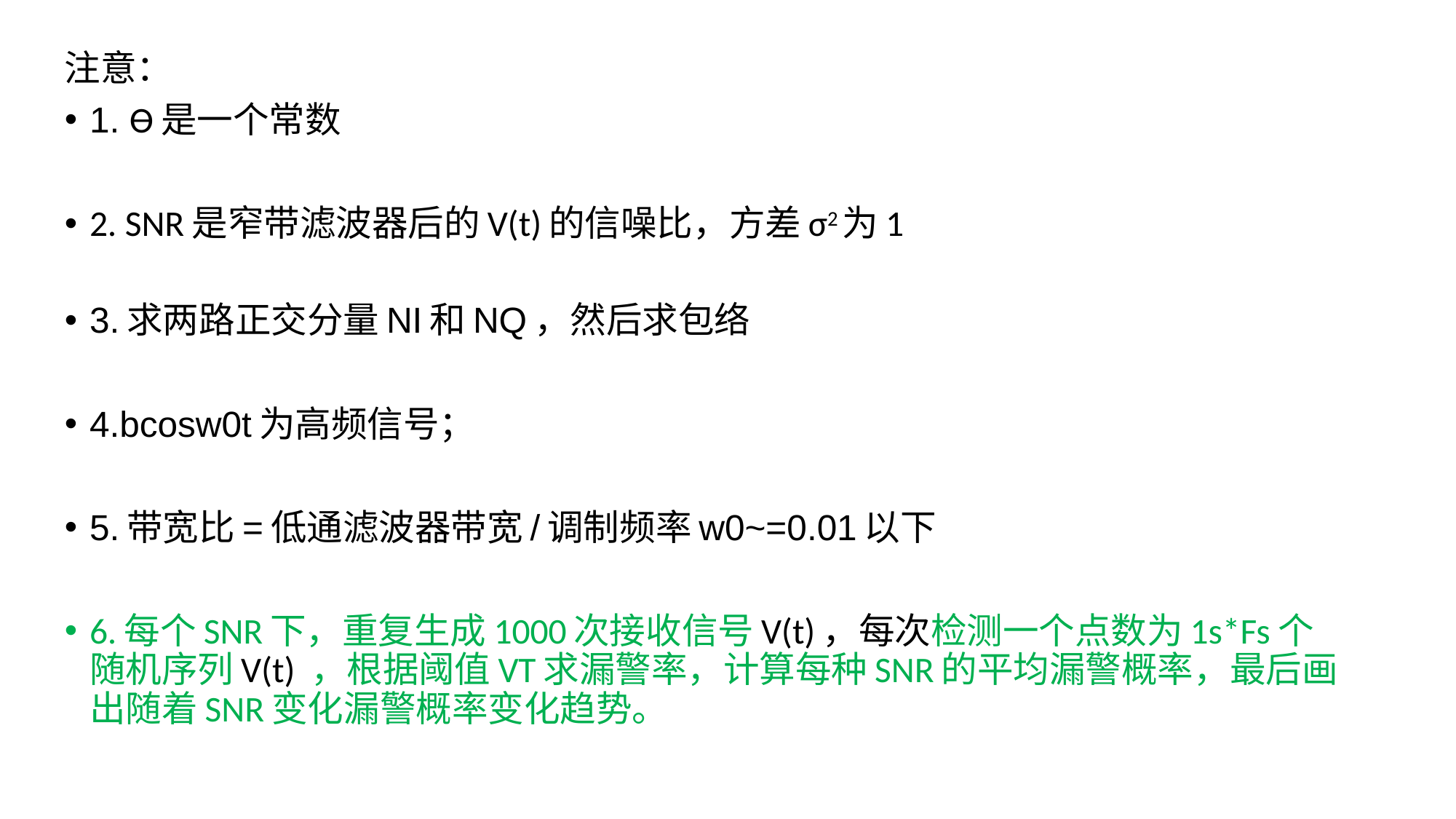

注意：
1. Ɵ是一个常数

2. SNR是窄带滤波器后的V(t)的信噪比，方差σ2为1

3.求两路正交分量NI和NQ，然后求包络

4.bcosw0t为高频信号；

5.带宽比=低通滤波器带宽/调制频率w0~=0.01以下

6.每个SNR下，重复生成1000次接收信号V(t)，每次检测一个点数为1s*Fs个随机序列V(t) ，根据阈值VT求漏警率，计算每种SNR的平均漏警概率，最后画出随着SNR变化漏警概率变化趋势。